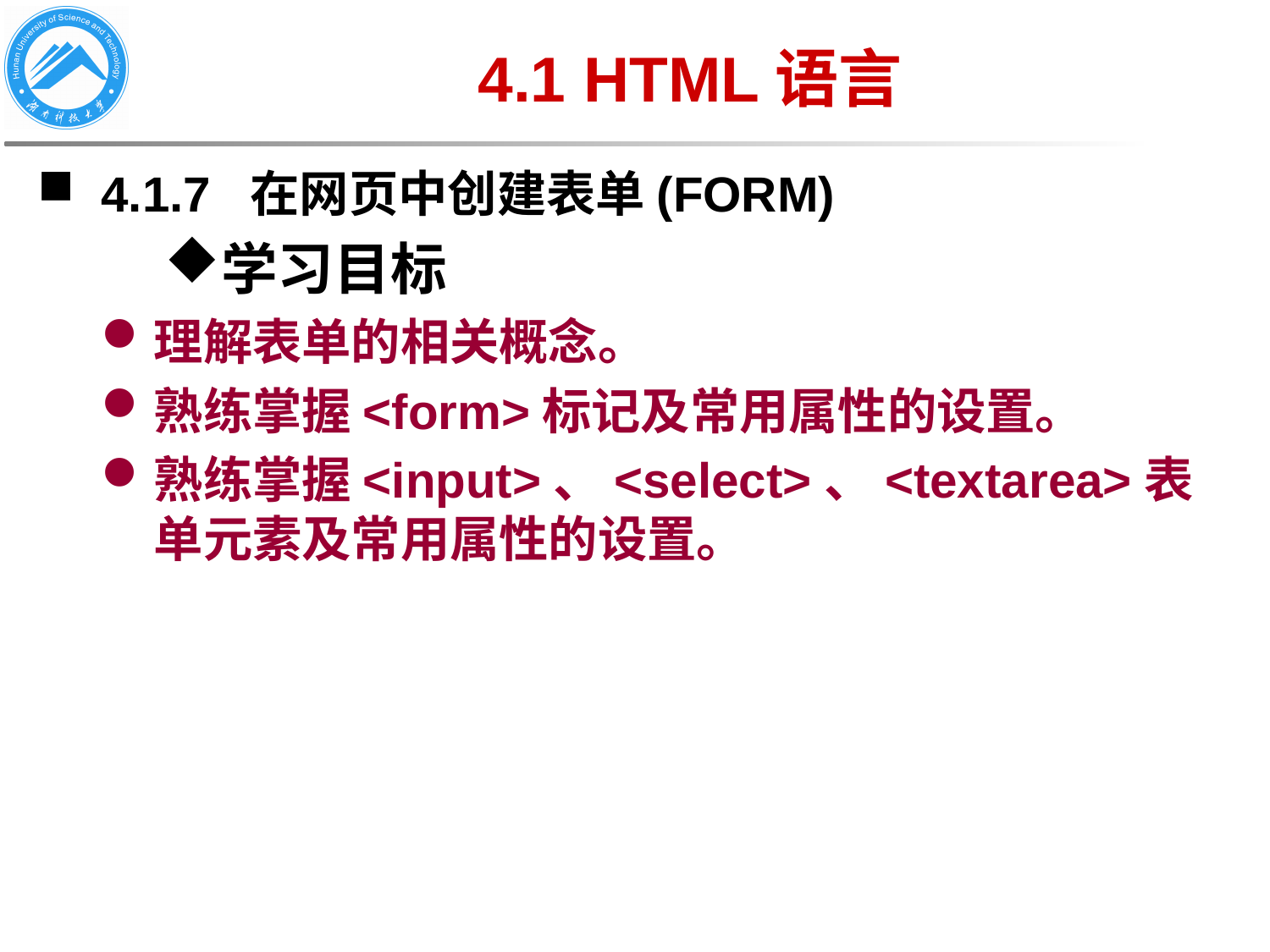

# 4.1 HTML语言
4.1.7  在网页中创建表单(FORM)
学习目标
理解表单的相关概念。
熟练掌握<form>标记及常用属性的设置。
熟练掌握<input>、<select>、<textarea>表单元素及常用属性的设置。